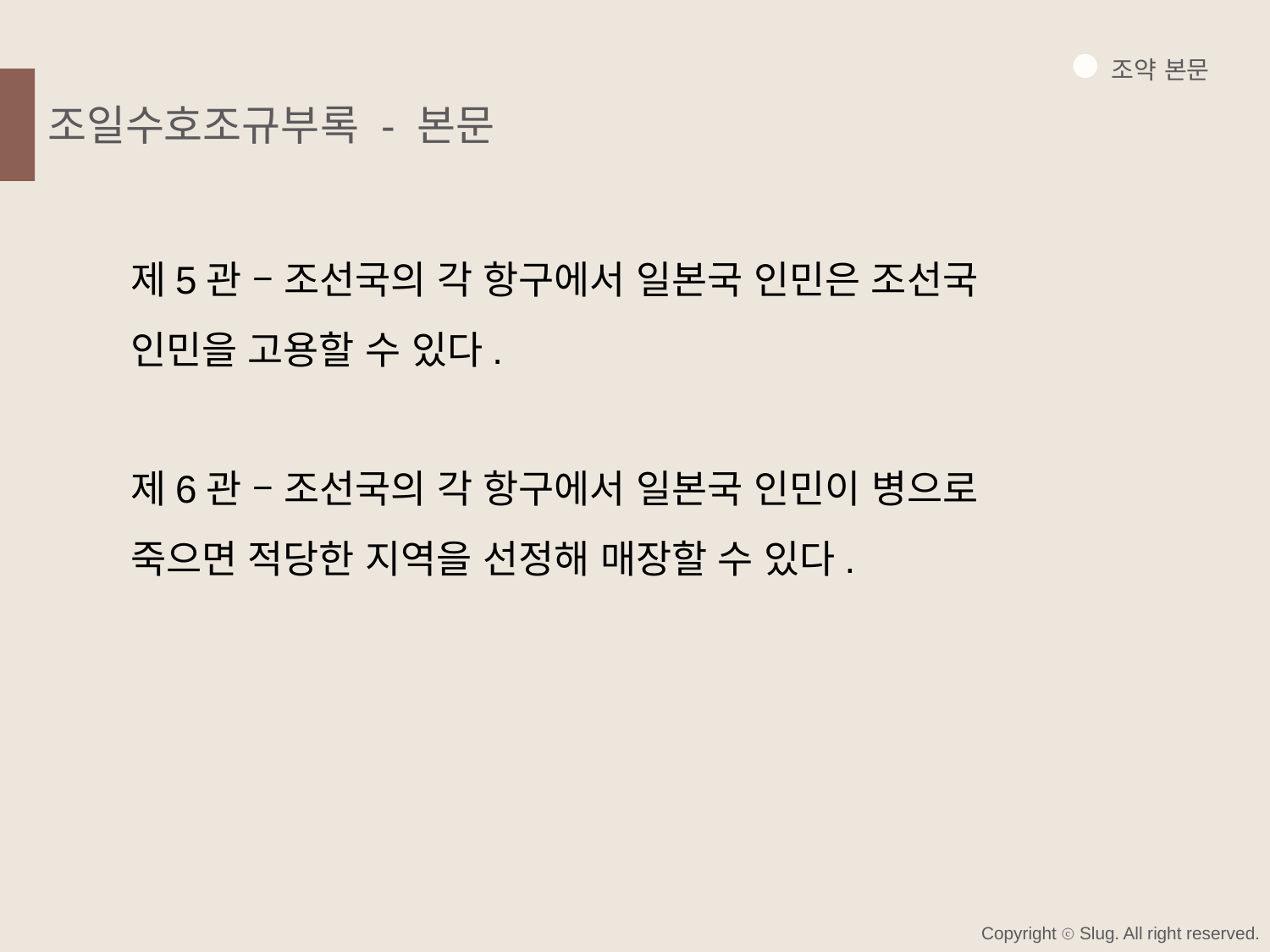

조약 본문

조일수호조규부록 - 본문
제5관 – 조선국의 각 항구에서 일본국 인민은 조선국 인민을 고용할 수 있다.

제6관 – 조선국의 각 항구에서 일본국 인민이 병으로 죽으면 적당한 지역을 선정해 매장할 수 있다.